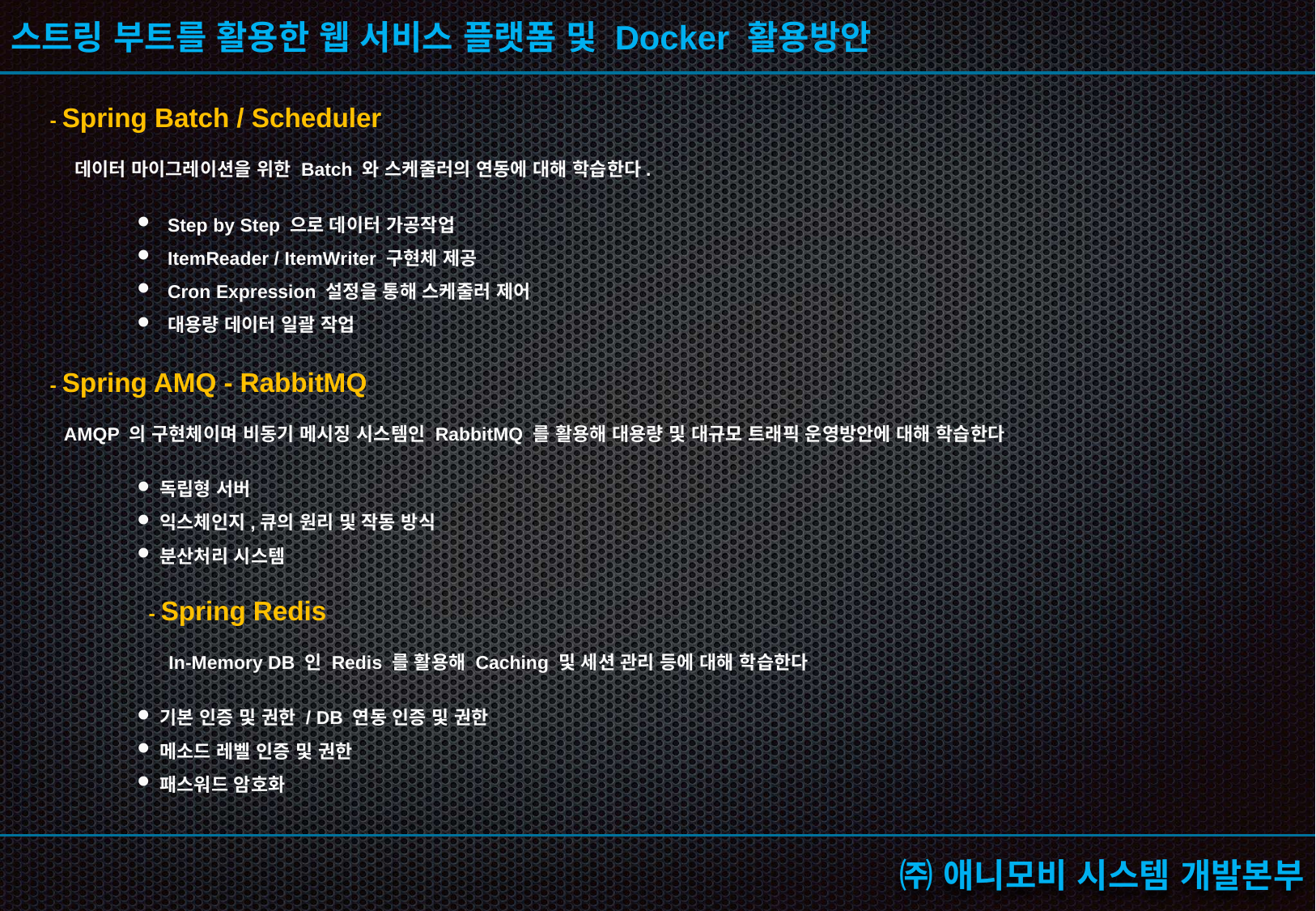

- Spring Batch / Scheduler
      데이터 마이그레이션을 위한 Batch 와 스케줄러의 연동에 대해 학습한다.

Step by Step 으로 데이터 가공작업
ItemReader / ItemWriter 구현체 제공
Cron Expression 설정을 통해 스케줄러 제어
대용량 데이터 일괄 작업
  - Spring AMQ - RabbitMQ
     AMQP 의 구현체이며 비동기 메시징 시스템인 RabbitMQ 를 활용해 대용량 및 대규모 트래픽 운영방안에 대해 학습한다

독립형 서버
익스체인지,큐의 원리 및 작동 방식
분산처리 시스템

  - Spring Redis
      In-Memory DB 인 Redis 를 활용해 Caching 및 세션 관리 등에 대해 학습한다

기본 인증 및 권한 / DB 연동 인증 및 권한
메소드 레벨 인증 및 권한
패스워드 암호화